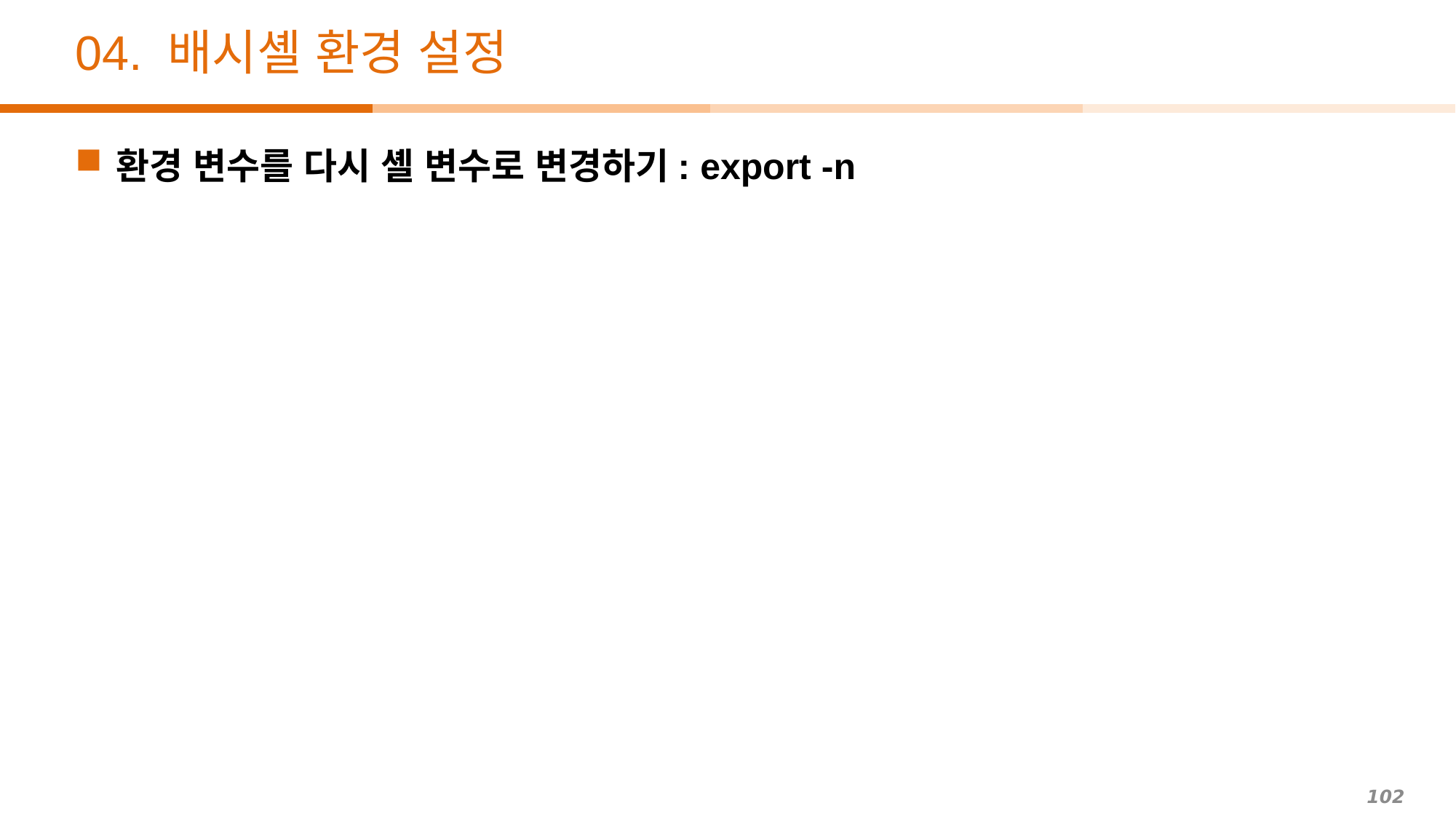

# 04. 배시셸 환경 설정
환경 변수를 다시 셸 변수로 변경하기: export -n